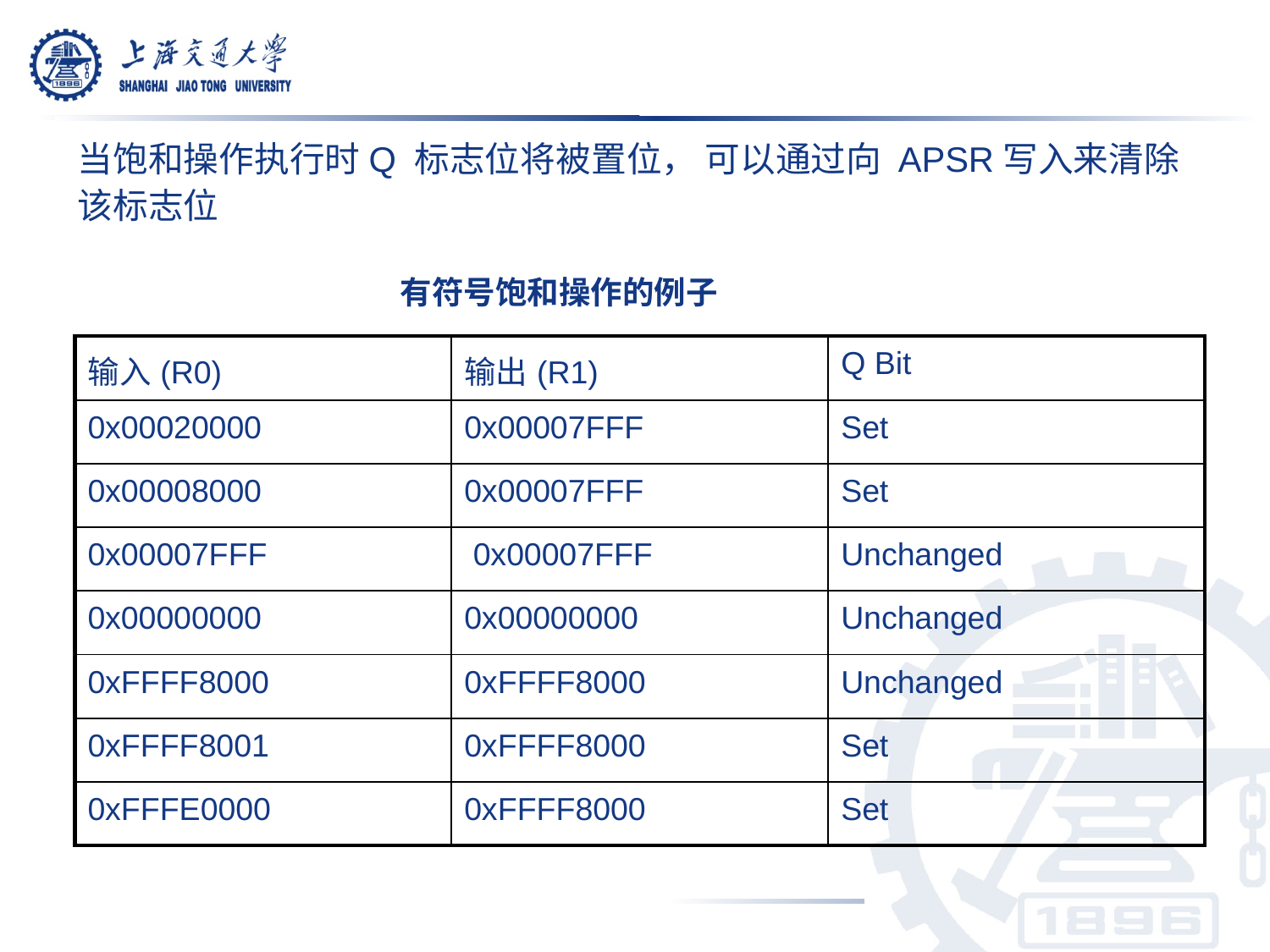

当饱和操作执行时Q 标志位将被置位， 可以通过向 APSR写入来清除该标志位
有符号饱和操作的例子
| 输入(R0) | 输出(R1) | Q Bit |
| --- | --- | --- |
| 0x00020000 | 0x00007FFF | Set |
| 0x00008000 | 0x00007FFF | Set |
| 0x00007FFF | 0x00007FFF | Unchanged |
| 0x00000000 | 0x00000000 | Unchanged |
| 0xFFFF8000 | 0xFFFF8000 | Unchanged |
| 0xFFFF8001 | 0xFFFF8000 | Set |
| 0xFFFE0000 | 0xFFFF8000 | Set |